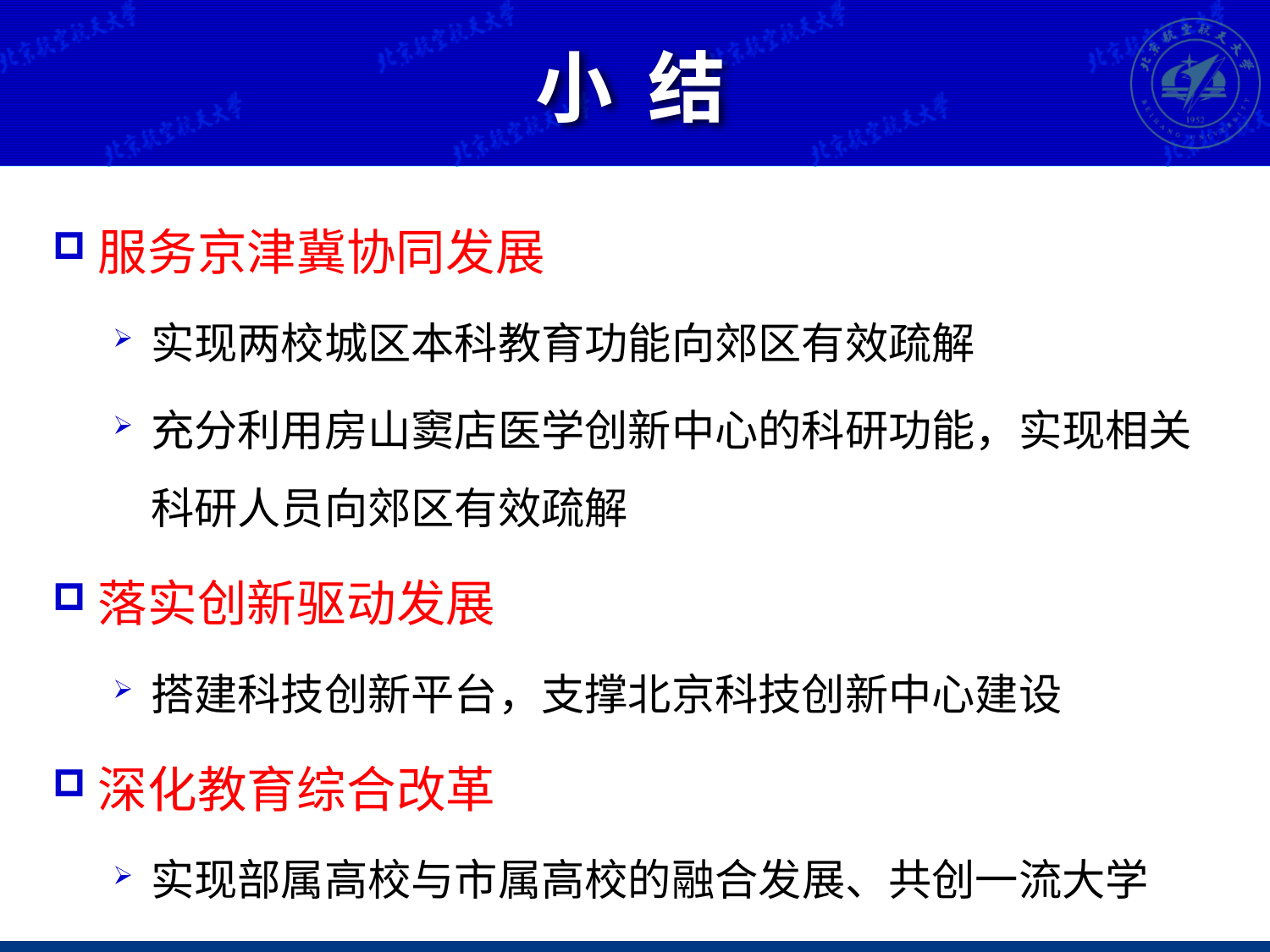

# 小  结
服务京津冀协同发展
实现两校城区本科教育功能向郊区有效疏解
充分利用房山窦店医学创新中心的科研功能，实现相关科研人员向郊区有效疏解
落实创新驱动发展
搭建科技创新平台，支撑北京科技创新中心建设
深化教育综合改革
实现部属高校与市属高校的融合发展、共创一流大学